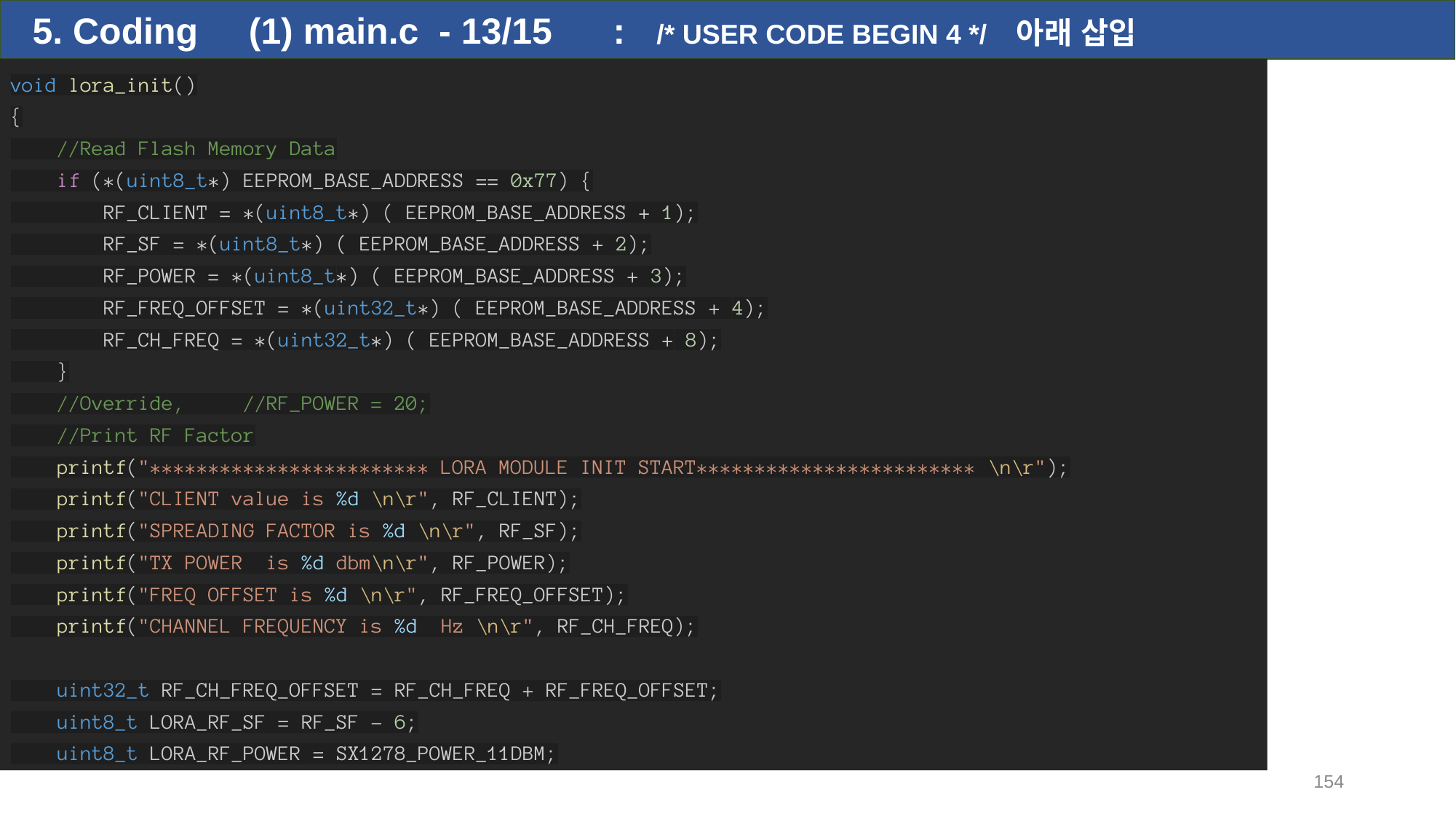

5. Coding     (1) main.c  - 13/15      :   /* USER CODE BEGIN 4 */  아래 삽입
void lora_init()
{
    //Read Flash Memory Data
    if (*(uint8_t*) EEPROM_BASE_ADDRESS == 0x77) {
        RF_CLIENT = *(uint8_t*) ( EEPROM_BASE_ADDRESS + 1);
        RF_SF = *(uint8_t*) ( EEPROM_BASE_ADDRESS + 2);
        RF_POWER = *(uint8_t*) ( EEPROM_BASE_ADDRESS + 3);
        RF_FREQ_OFFSET = *(uint32_t*) ( EEPROM_BASE_ADDRESS + 4);
        RF_CH_FREQ = *(uint32_t*) ( EEPROM_BASE_ADDRESS + 8);
    }
    //Override,     //RF_POWER = 20;
    //Print RF Factor
    printf("************************ LORA MODULE INIT START************************ \n\r");
    printf("CLIENT value is %d \n\r", RF_CLIENT);
    printf("SPREADING FACTOR is %d \n\r", RF_SF);
    printf("TX POWER  is %d dbm\n\r", RF_POWER);
    printf("FREQ OFFSET is %d \n\r", RF_FREQ_OFFSET);
    printf("CHANNEL FREQUENCY is %d  Hz \n\r", RF_CH_FREQ);
    uint32_t RF_CH_FREQ_OFFSET = RF_CH_FREQ + RF_FREQ_OFFSET;
    uint8_t LORA_RF_SF = RF_SF - 6;
    uint8_t LORA_RF_POWER = SX1278_POWER_11DBM;
154